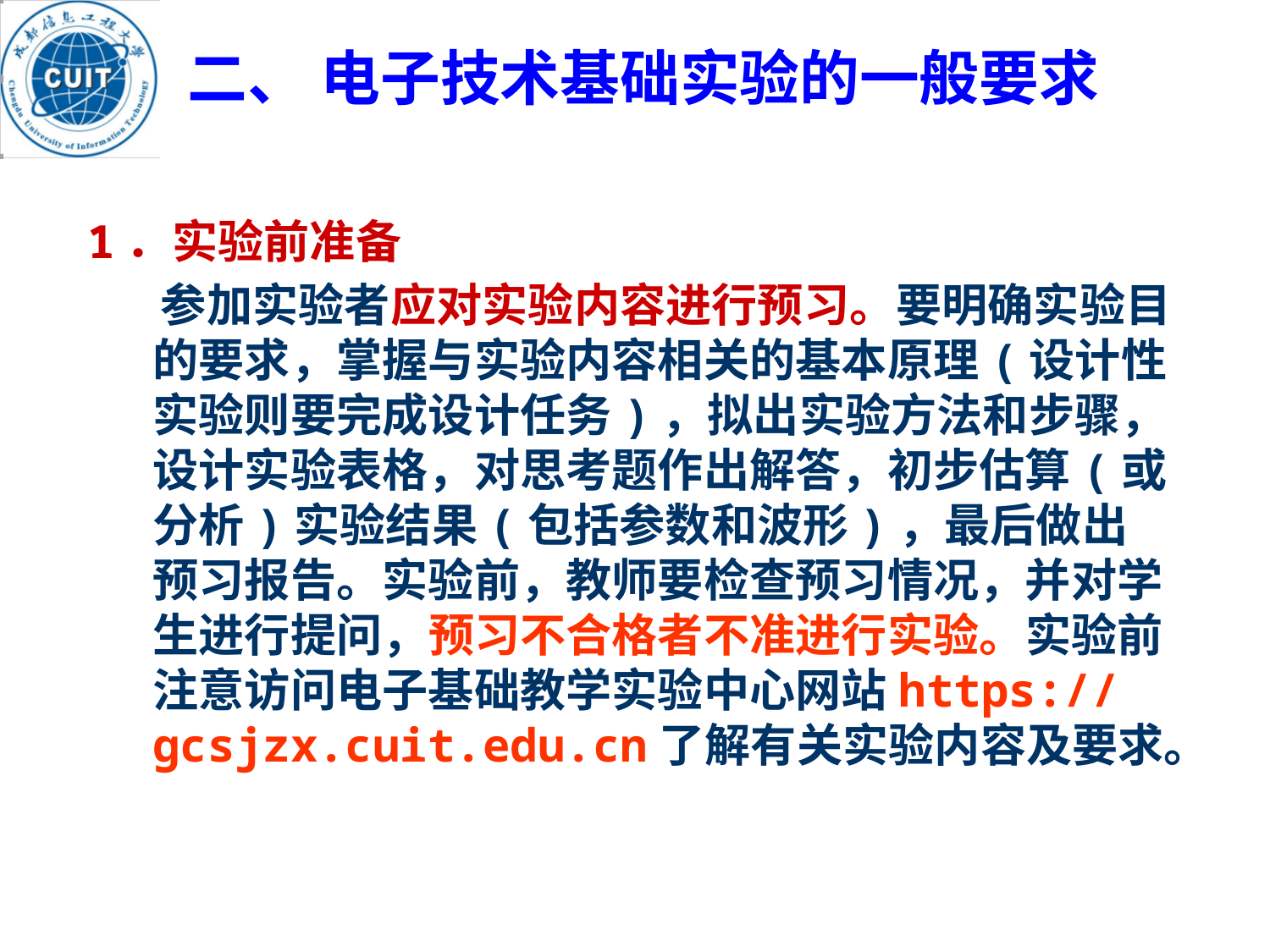

# 二、 电子技术基础实验的一般要求
1．实验前准备
      参加实验者应对实验内容进行预习。要明确实验目的要求，掌握与实验内容相关的基本原理(设计性实验则要完成设计任务)，拟出实验方法和步骤，设计实验表格，对思考题作出解答，初步估算(或分析)实验结果(包括参数和波形)，最后做出预习报告。实验前，教师要检查预习情况，并对学生进行提问，预习不合格者不准进行实验。实验前注意访问电子基础教学实验中心网站https://gcsjzx.cuit.edu.cn了解有关实验内容及要求。